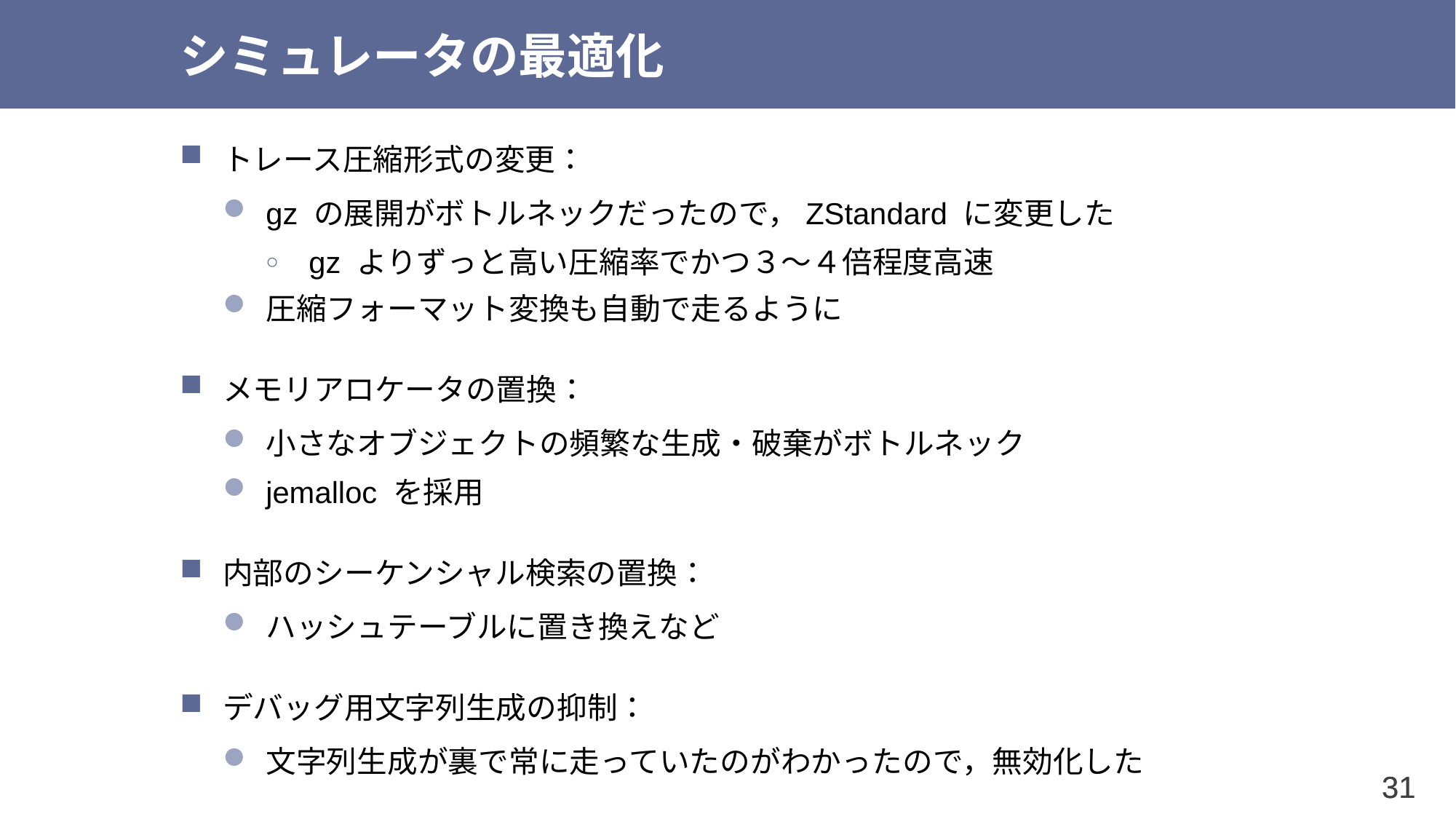

# シミュレータの最適化
トレース圧縮形式の変更：
gz の展開がボトルネックだったので，ZStandard に変更した
gz よりずっと高い圧縮率でかつ３～４倍程度高速
圧縮フォーマット変換も自動で走るように
メモリアロケータの置換：
小さなオブジェクトの頻繁な生成・破棄がボトルネック
jemalloc を採用
内部のシーケンシャル検索の置換：
ハッシュテーブルに置き換えなど
デバッグ用文字列生成の抑制：
文字列生成が裏で常に走っていたのがわかったので，無効化した